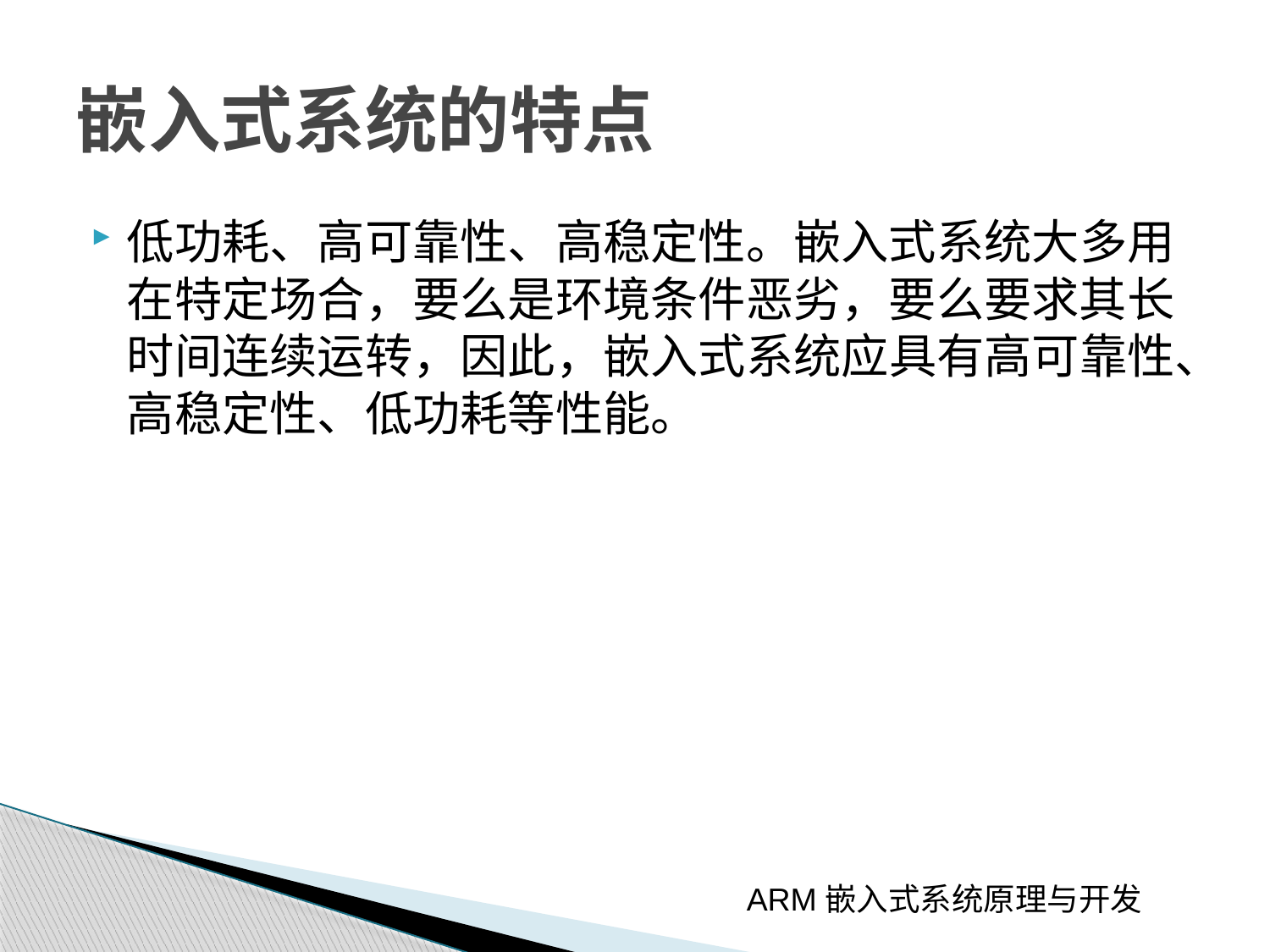

# 嵌入式系统的特点
低功耗、高可靠性、高稳定性。嵌入式系统大多用在特定场合，要么是环境条件恶劣，要么要求其长时间连续运转，因此，嵌入式系统应具有高可靠性、高稳定性、低功耗等性能。
ARM嵌入式系统原理与开发